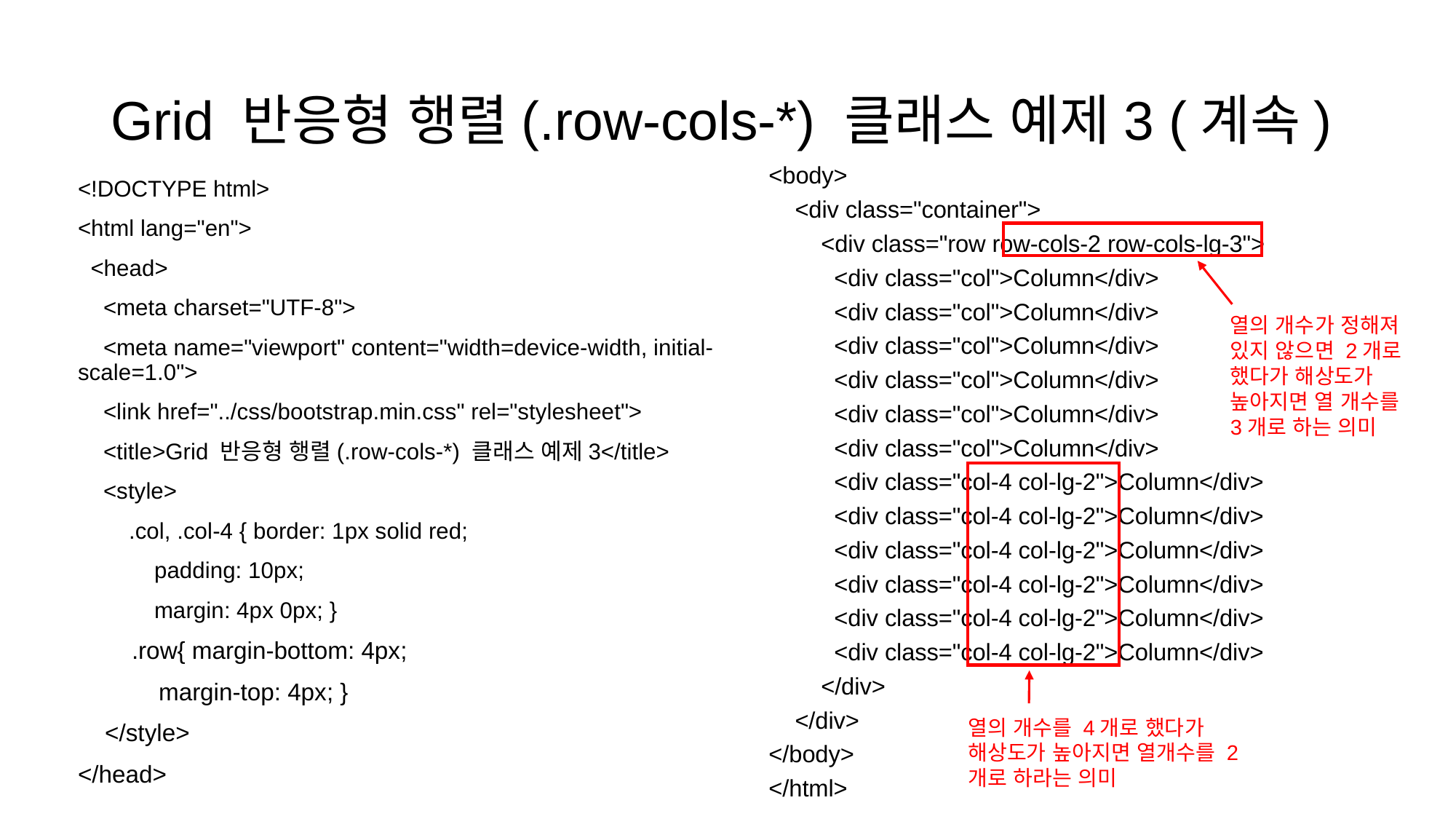

# Grid 반응형 행렬(.row-cols-*) 클래스 예제3 (계속)
<body>
    <div class="container">
        <div class="row row-cols-2 row-cols-lg-3">
          <div class="col">Column</div>
          <div class="col">Column</div>
          <div class="col">Column</div>
          <div class="col">Column</div>
          <div class="col">Column</div>
          <div class="col">Column</div>
          <div class="col-4 col-lg-2">Column</div>
          <div class="col-4 col-lg-2">Column</div>
          <div class="col-4 col-lg-2">Column</div>
          <div class="col-4 col-lg-2">Column</div>
          <div class="col-4 col-lg-2">Column</div>
          <div class="col-4 col-lg-2">Column</div>
        </div>
    </div>
</body>
</html>
<!DOCTYPE html>
<html lang="en">
  <head>
    <meta charset="UTF-8">
    <meta name="viewport" content="width=device-width, initial-scale=1.0">
    <link href="../css/bootstrap.min.css" rel="stylesheet">
    <title>Grid 반응형 행렬(.row-cols-*) 클래스 예제3</title>
    <style>
        .col, .col-4 { border: 1px solid red;
            padding: 10px;
            margin: 4px 0px; }
        .row{ margin-bottom: 4px;
            margin-top: 4px; }
    </style>
</head>

열의 개수가 정해져 있지 않으면 2개로 했다가 해상도가 높아지면 열 개수를 3개로 하는 의미

열의 개수를 4개로 했다가 해상도가 높아지면 열개수를 2개로 하라는 의미